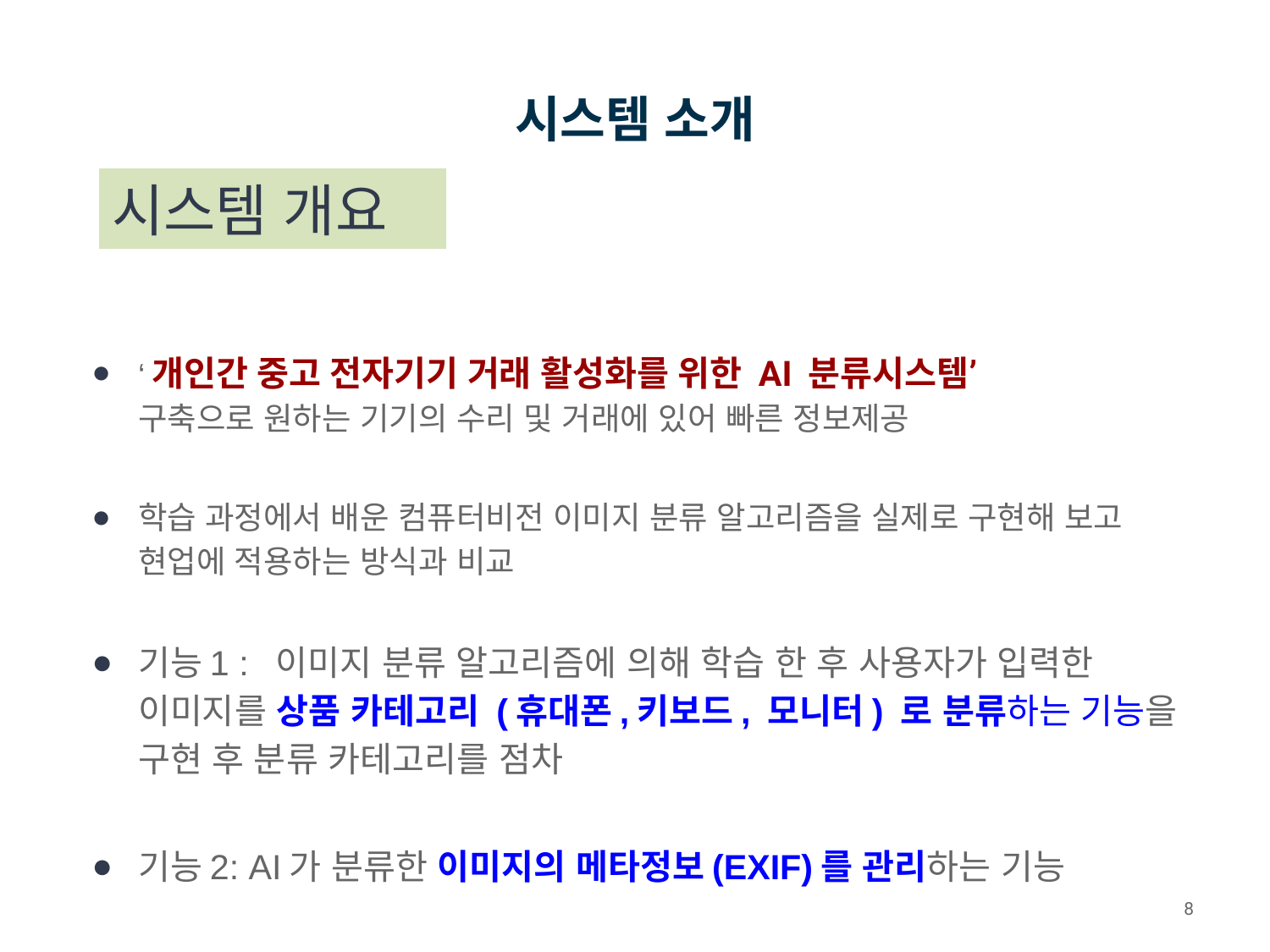

# 시스템 소개
시스템 개요

‘개인간 중고 전자기기 거래 활성화를 위한 AI 분류시스템’
구축으로 원하는 기기의 수리 및 거래에 있어 빠른 정보제공

학습 과정에서 배운 컴퓨터비전 이미지 분류 알고리즘을 실제로 구현해 보고 현업에 적용하는 방식과 비교

기능1 :  이미지 분류 알고리즘에 의해 학습 한 후 사용자가 입력한 이미지를 상품 카테고리 (휴대폰,키보드, 모니터) 로 분류하는 기능을 구현 후 분류 카테고리를 점차

기능2: AI가 분류한 이미지의 메타정보(EXIF)를 관리하는 기능
8